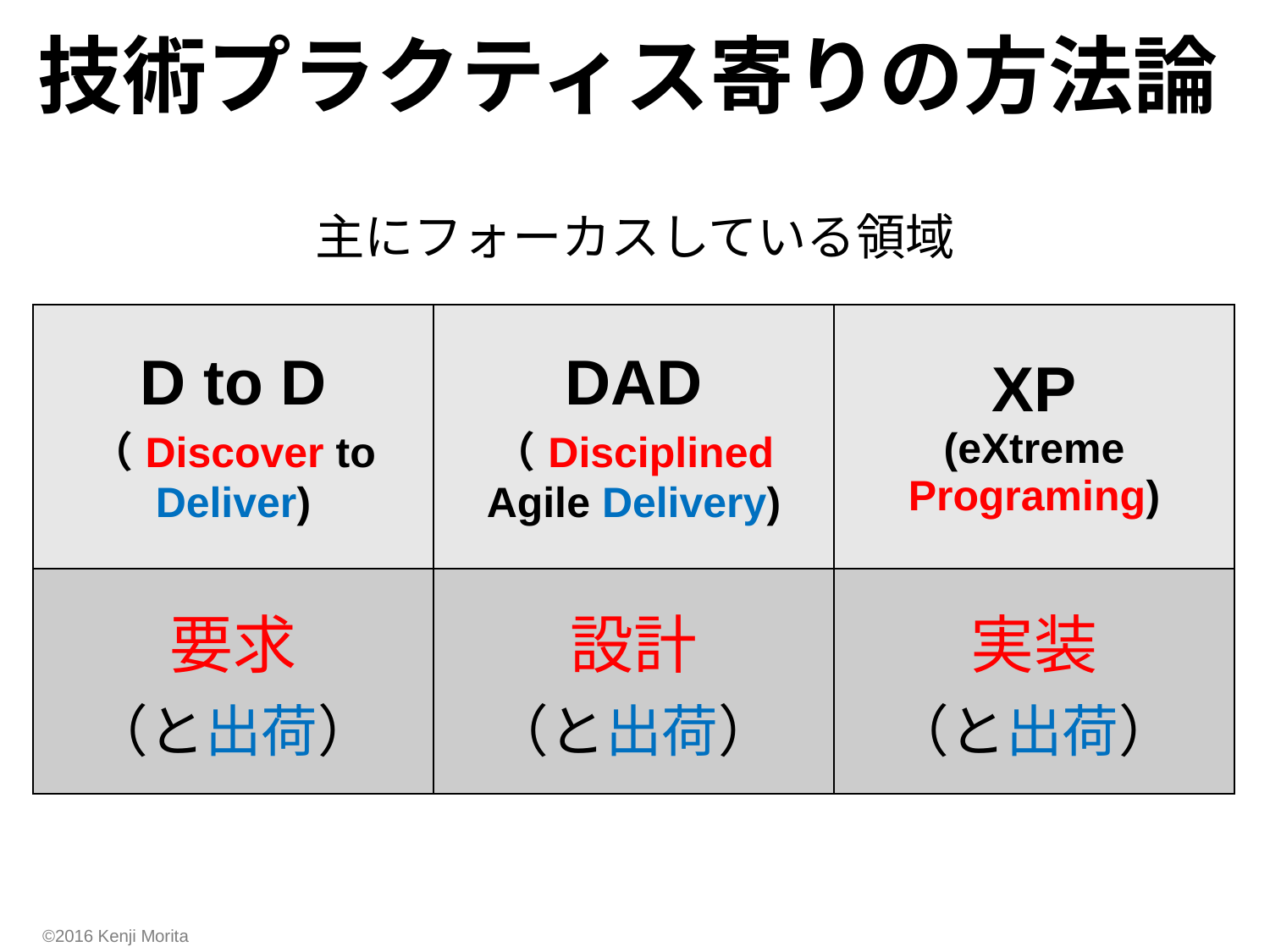

# 技術プラクティス寄りの方法論
主にフォーカスしている領域
| D to D （Discover to Deliver) | DAD （Disciplined Agile Delivery) | XP (eXtreme Programing) |
| --- | --- | --- |
| 要求 （と出荷） | 設計 （と出荷） | 実装 （と出荷） |